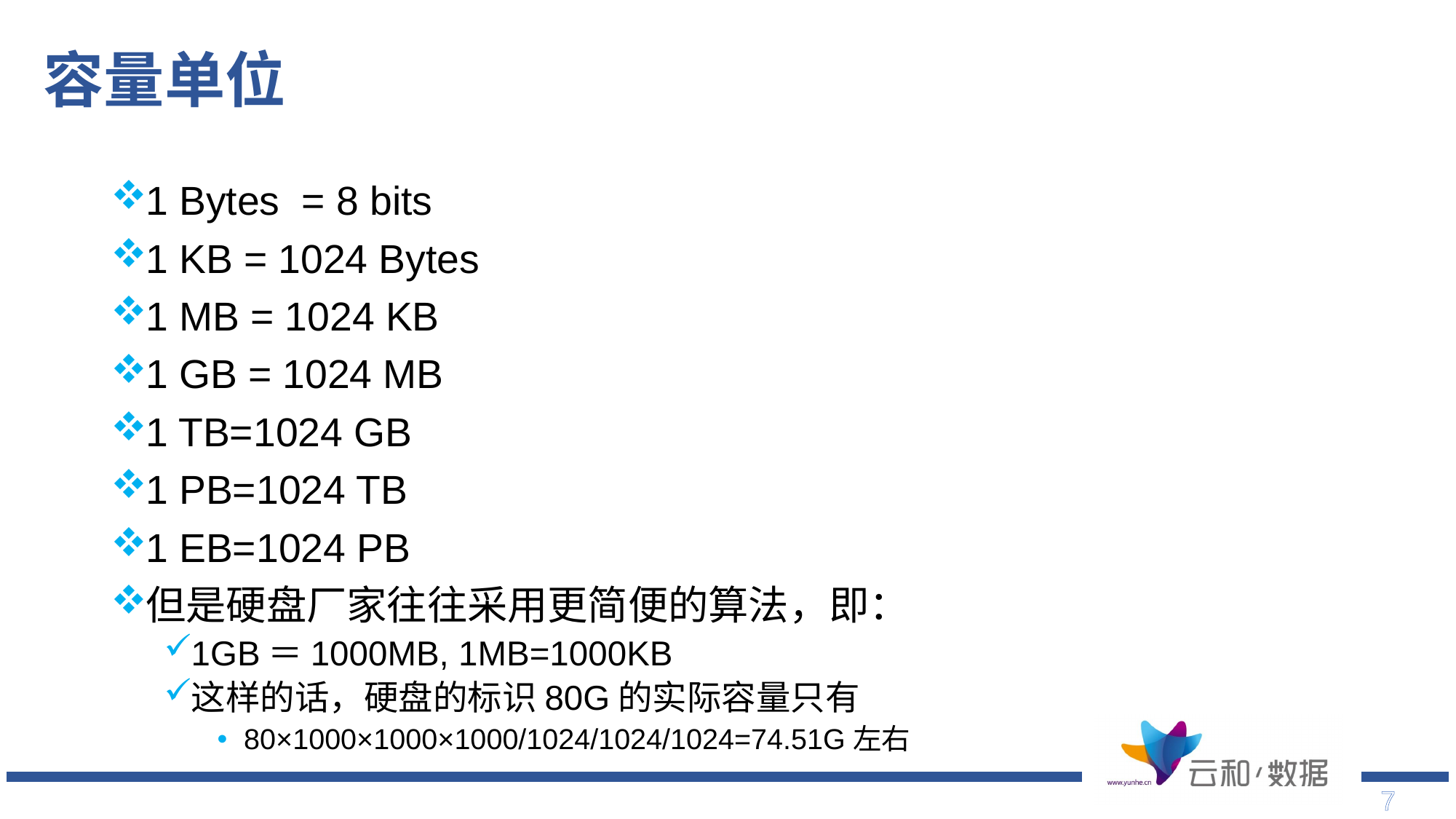

# 容量单位
1 Bytes  = 8 bits
1 KB = 1024 Bytes
1 MB = 1024 KB
1 GB = 1024 MB
1 TB=1024 GB
1 PB=1024 TB
1 EB=1024 PB
但是硬盘厂家往往采用更简便的算法，即：
1GB＝1000MB, 1MB=1000KB
这样的话，硬盘的标识80G的实际容量只有
80×1000×1000×1000/1024/1024/1024=74.51G左右